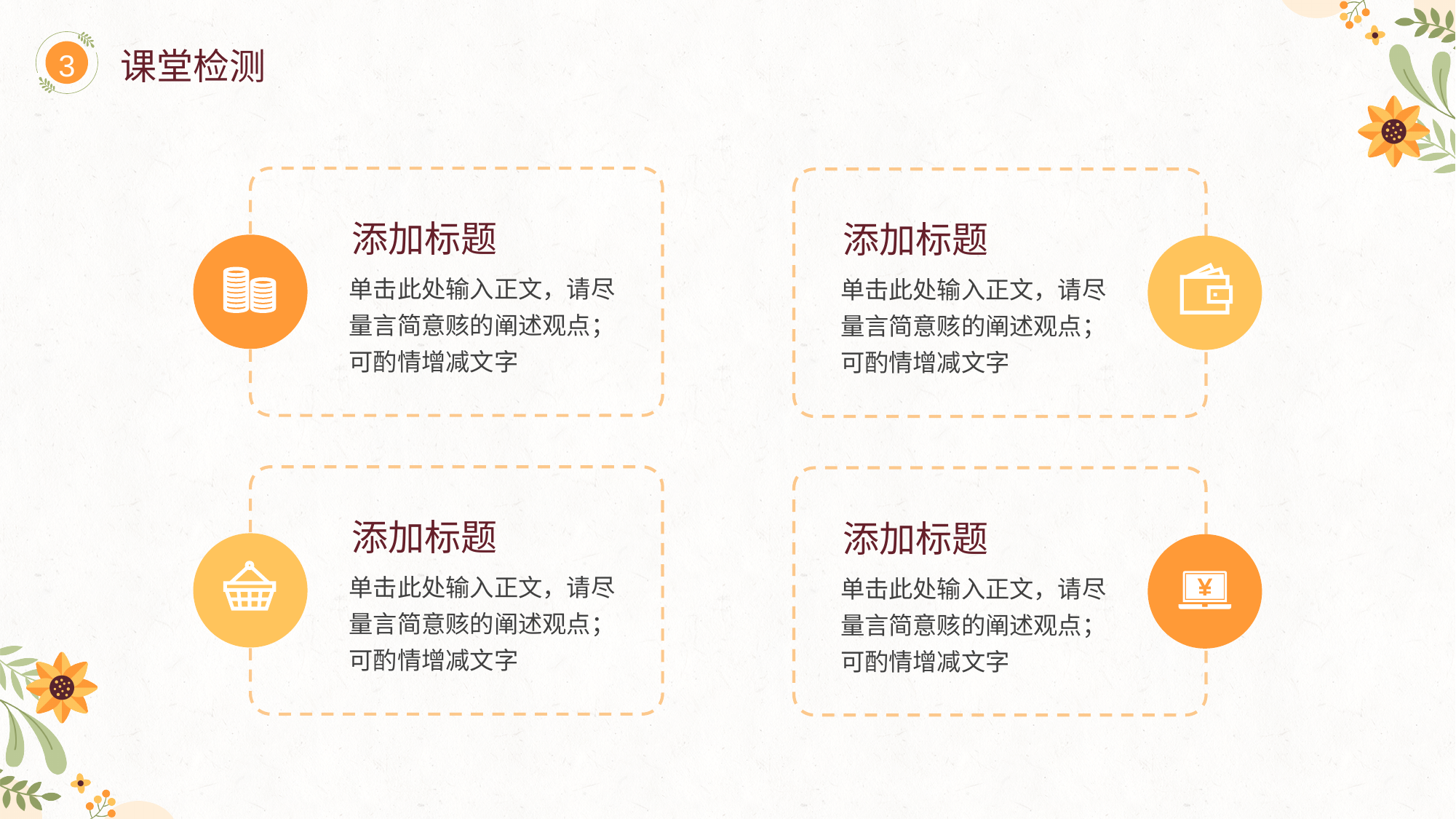

3
课堂检测

添加标题
添加标题

单击此处输入正文，请尽量言简意赅的阐述观点；可酌情增减文字
单击此处输入正文，请尽量言简意赅的阐述观点；可酌情增减文字

添加标题
添加标题

单击此处输入正文，请尽量言简意赅的阐述观点；可酌情增减文字

单击此处输入正文，请尽量言简意赅的阐述观点；可酌情增减文字